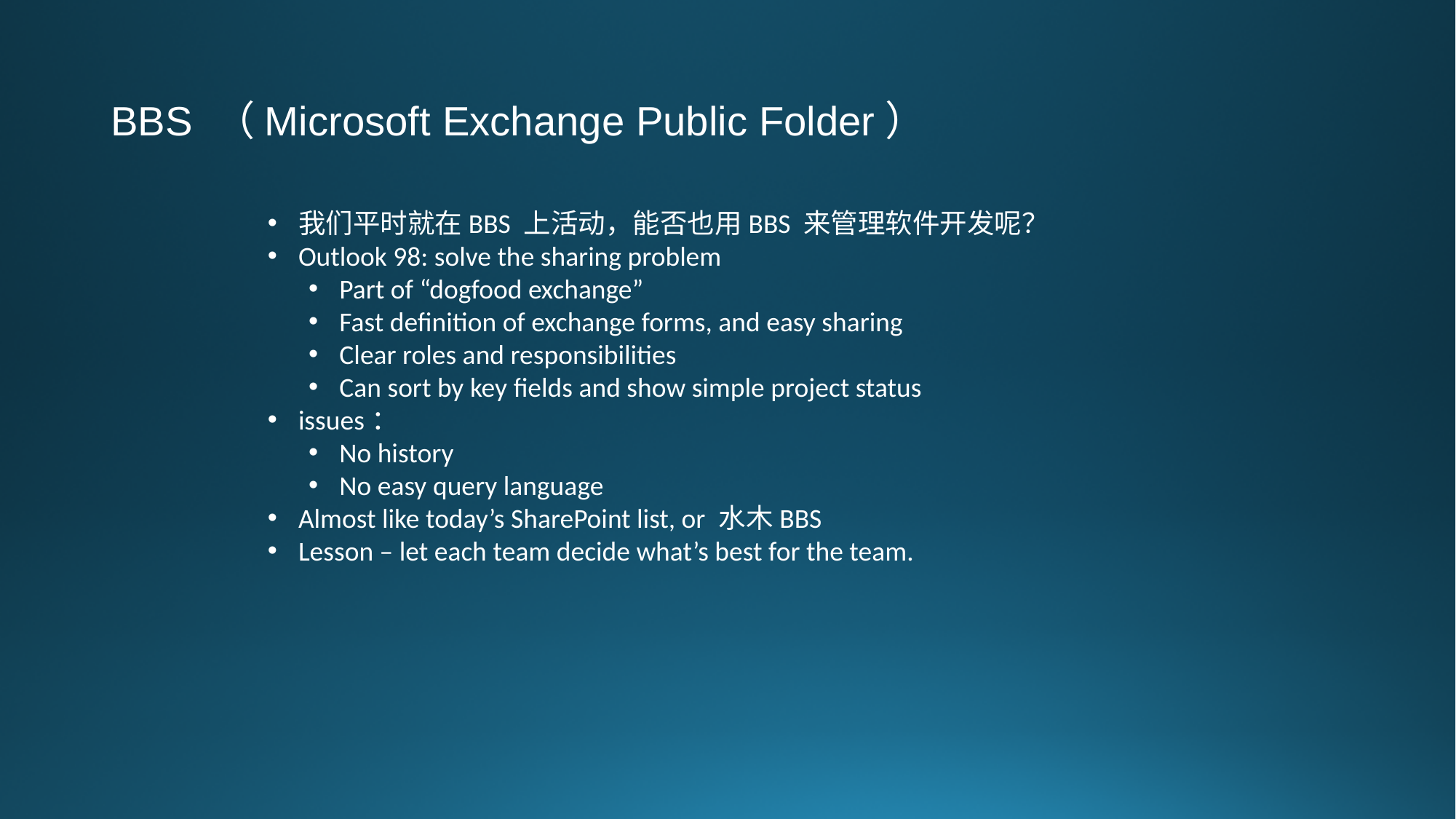

# BBS （Microsoft Exchange Public Folder）
我们平时就在BBS 上活动，能否也用BBS 来管理软件开发呢？
Outlook 98: solve the sharing problem
Part of “dogfood exchange”
Fast definition of exchange forms, and easy sharing
Clear roles and responsibilities
Can sort by key fields and show simple project status
issues：
No history
No easy query language
Almost like today’s SharePoint list, or 水木BBS
Lesson – let each team decide what’s best for the team.